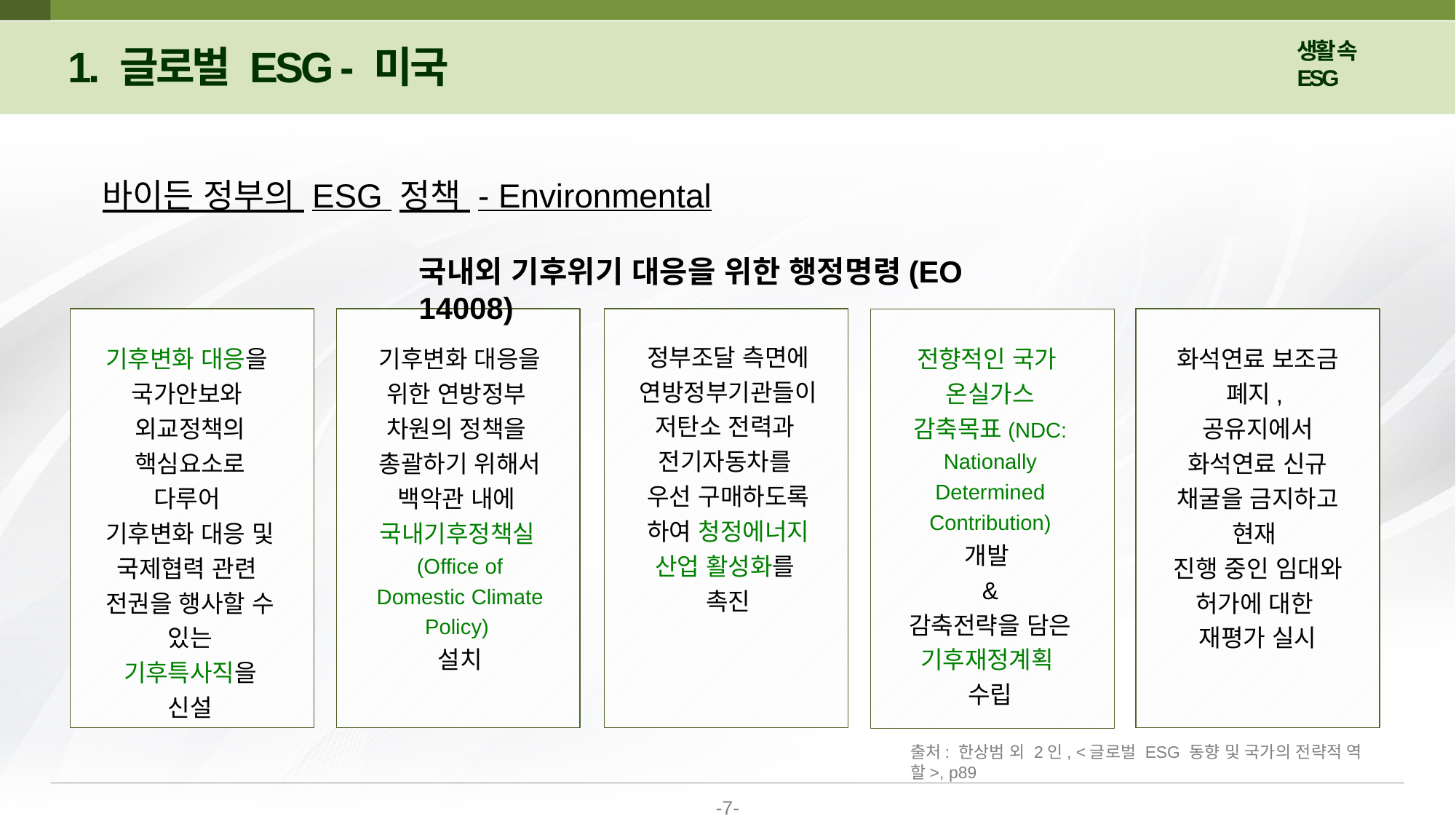

1. 글로벌 ESG - 미국
바이든 정부의 ESG 정책 - Environmental
국내외 기후위기 대응을 위한 행정명령(EO 14008)

정부조달 측면에 연방정부기관들이 저탄소 전력과
전기자동차를
우선 구매하도록 하여 청정에너지 산업 활성화를
촉진
기후변화 대응을
국가안보와
외교정책의 핵심요소로 다루어
기후변화 대응 및 국제협력 관련
전권을 행사할 수 있는 기후특사직을 신설
기후변화 대응을 위한 연방정부
차원의 정책을
총괄하기 위해서 백악관 내에
국내기후정책실(Office of Domestic Climate Policy)
설치
전향적인 국가
온실가스 감축목표(NDC: Nationally Determined Contribution)
개발
&
감축전략을 담은 기후재정계획
수립
화석연료 보조금 폐지,
공유지에서 화석연료 신규 채굴을 금지하고 현재
진행 중인 임대와 허가에 대한
재평가 실시
출처: 한상범 외 2인, <글로벌 ESG 동향 및 국가의 전략적 역할>, p89